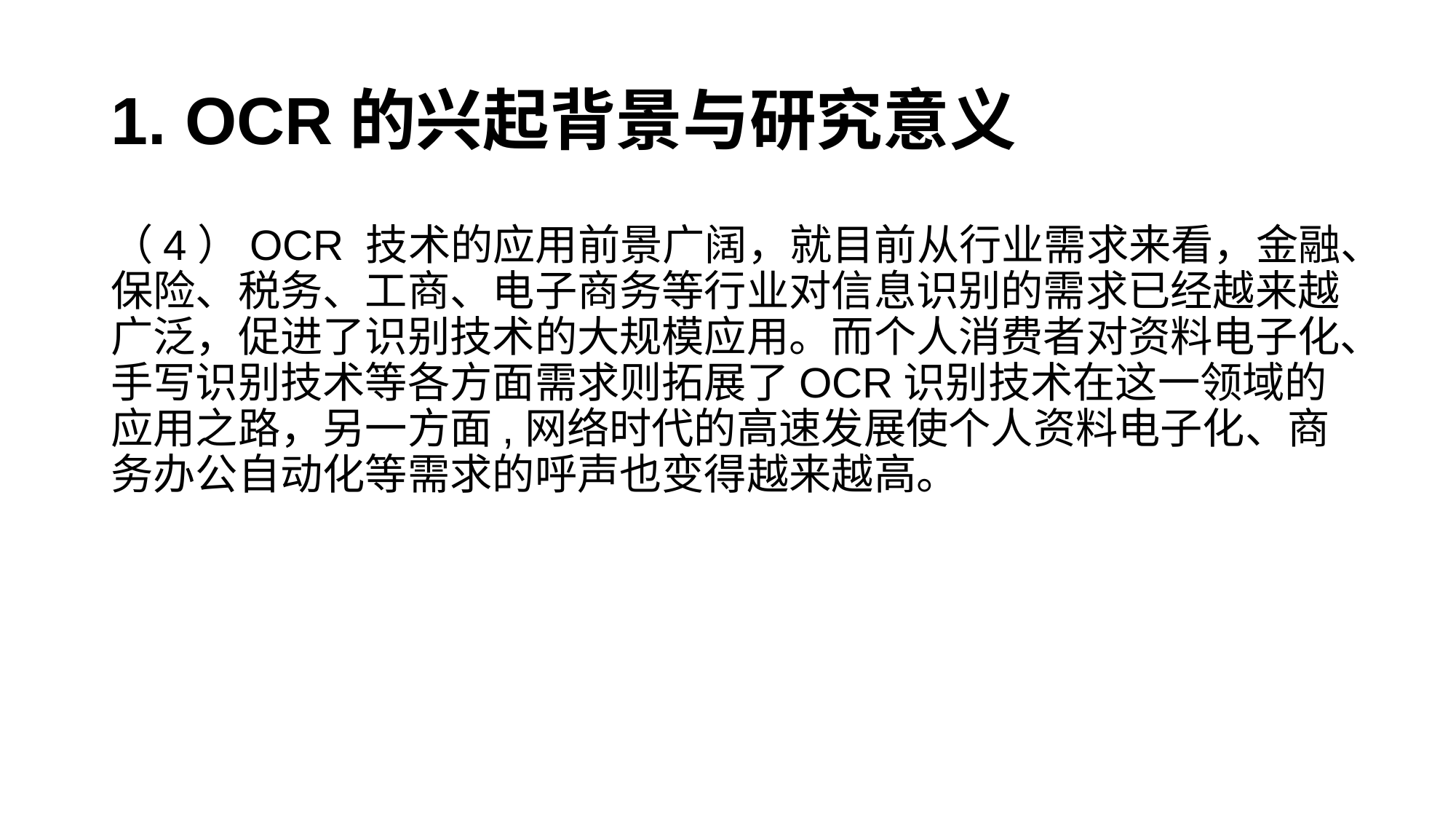

# 1. OCR的兴起背景与研究意义
（4）OCR 技术的应用前景广阔，就目前从行业需求来看，金融、保险、税务、工商、电子商务等行业对信息识别的需求已经越来越广泛，促进了识别技术的大规模应用。而个人消费者对资料电子化、手写识别技术等各方面需求则拓展了OCR识别技术在这一领域的应用之路，另一方面,网络时代的高速发展使个人资料电子化、商务办公自动化等需求的呼声也变得越来越高。